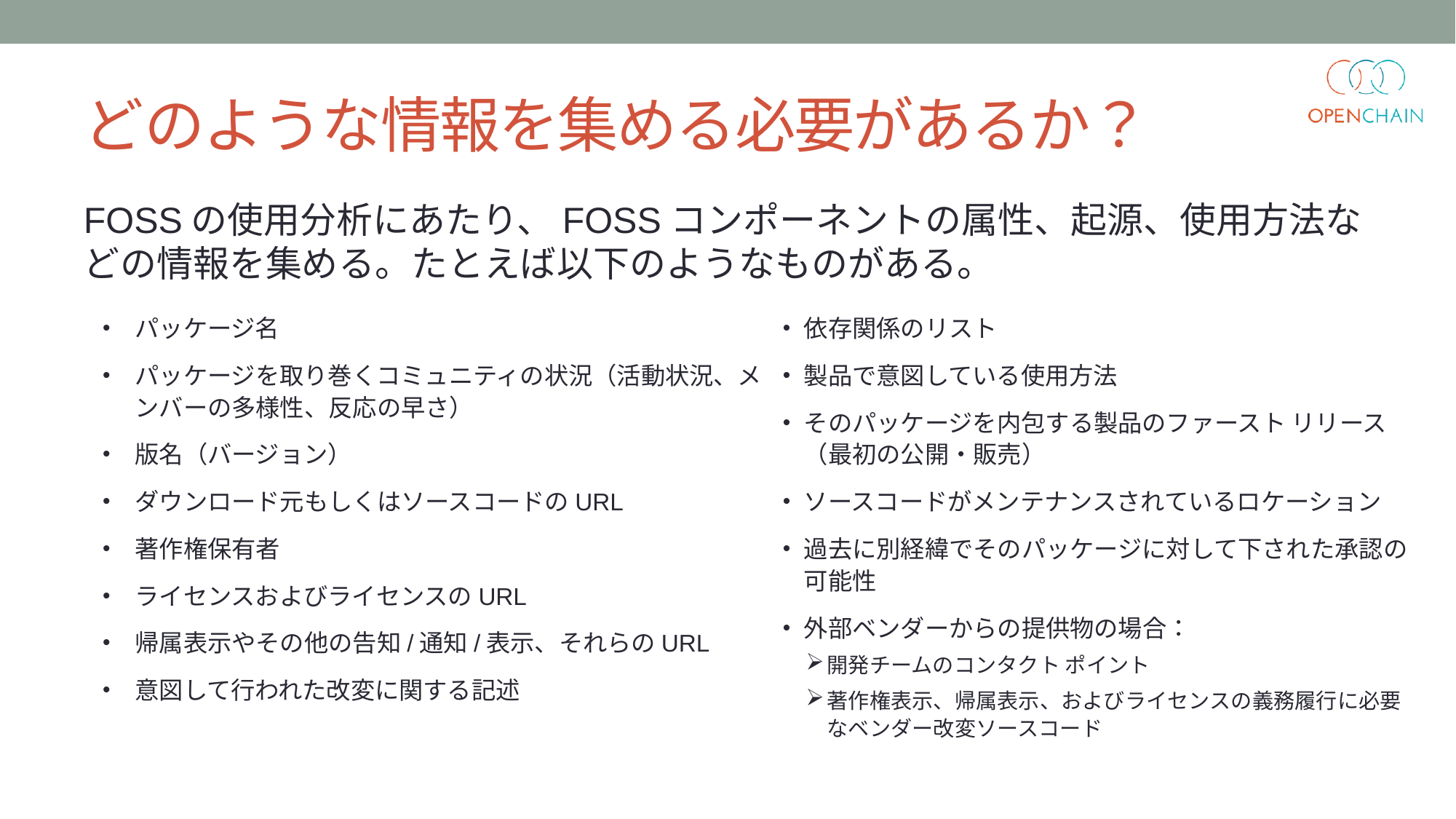

# どのような情報を集める必要があるか？
FOSSの使用分析にあたり、FOSSコンポーネントの属性、起源、使用方法などの情報を集める。たとえば以下のようなものがある。
パッケージ名
パッケージを取り巻くコミュニティの状況（活動状況、メンバーの多様性、反応の早さ）
版名（バージョン）
ダウンロード元もしくはソースコードのURL
著作権保有者
ライセンスおよびライセンスのURL
帰属表示やその他の告知/通知/表示、それらのURL
意図して行われた改変に関する記述

依存関係のリスト
製品で意図している使用方法
そのパッケージを内包する製品のファースト リリース（最初の公開・販売）
ソースコードがメンテナンスされているロケーション
過去に別経緯でそのパッケージに対して下された承認の可能性
外部ベンダーからの提供物の場合：
開発チームのコンタクト ポイント
著作権表示、帰属表示、およびライセンスの義務履行に必要なベンダー改変ソースコード